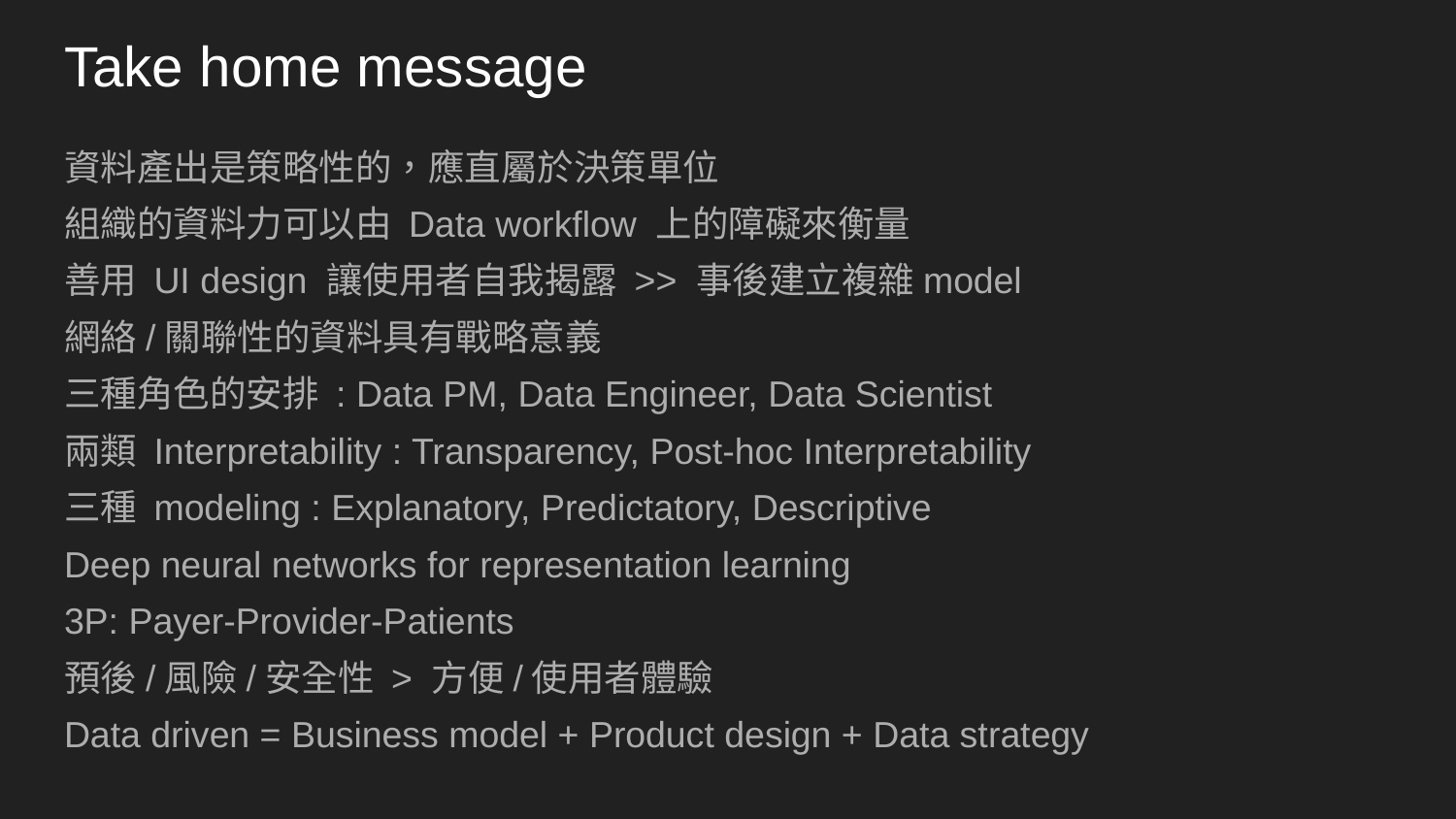

# Take home message
資料產出是策略性的，應直屬於決策單位
組織的資料力可以由 Data workflow 上的障礙來衡量
善用 UI design 讓使用者自我揭露 >> 事後建立複雜model
網絡/關聯性的資料具有戰略意義
三種角色的安排 : Data PM, Data Engineer, Data Scientist
兩類 Interpretability : Transparency, Post-hoc Interpretability
三種 modeling : Explanatory, Predictatory, Descriptive
Deep neural networks for representation learning
3P: Payer-Provider-Patients
預後/風險/安全性 > 方便/使用者體驗
Data driven = Business model + Product design + Data strategy